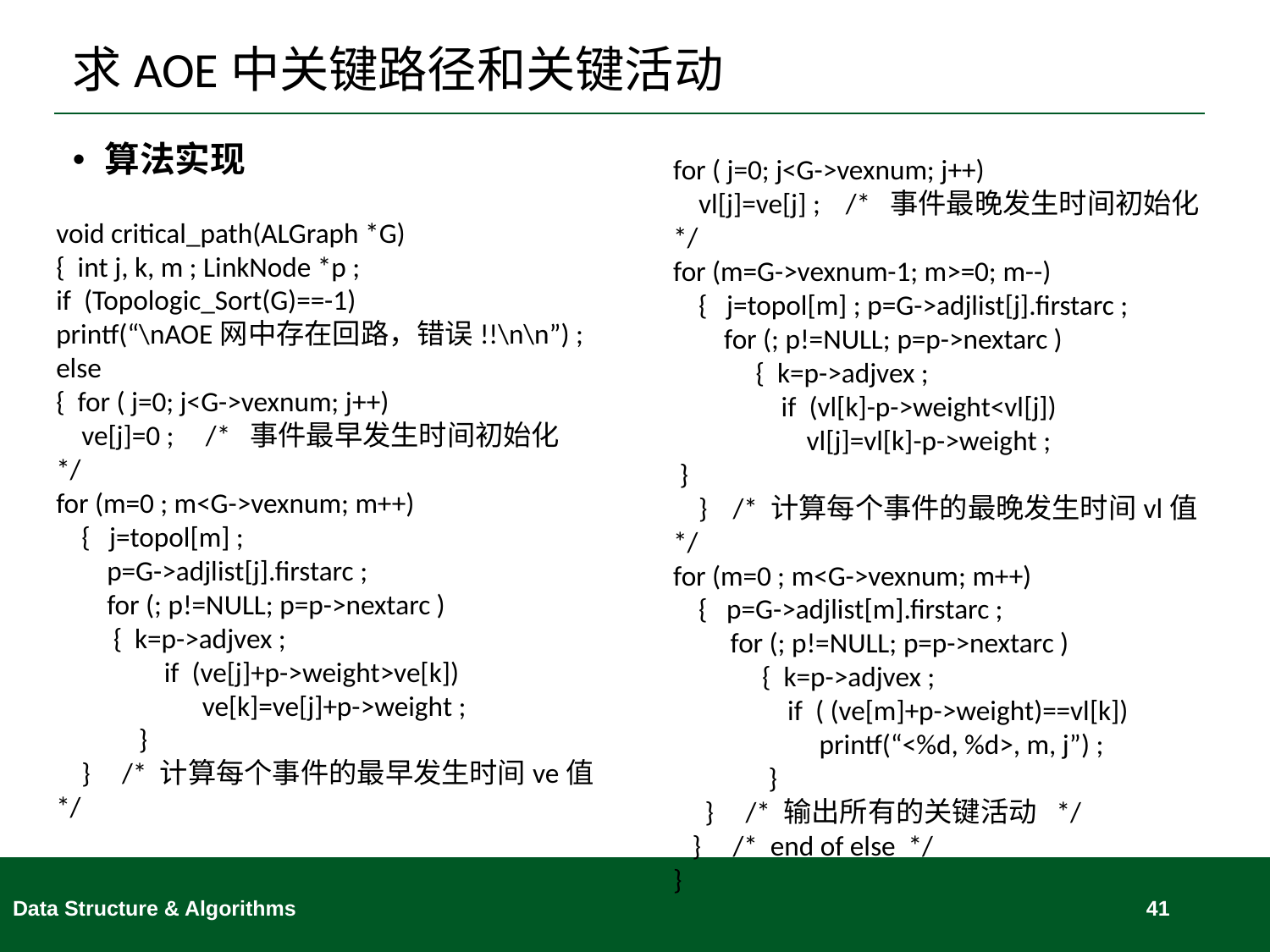

# 求AOE中关键路径和关键活动
算法实现

for ( j=0; j<G->vexnum; j++)
    vl[j]=ve[j] ;    /*  事件最晚发生时间初始化  */
for (m=G->vexnum-1; m>=0; m--)
    {   j=topol[m] ; p=G->adjlist[j].firstarc ;
        for (; p!=NULL; p=p->nextarc )
             {  k=p->adjvex ;
                 if  (vl[k]-p->weight<vl[j])
                     vl[j]=vl[k]-p->weight ;
 }
    }    /* 计算每个事件的最晚发生时间vl值  */
for (m=0 ; m<G->vexnum; m++)
    {   p=G->adjlist[m].firstarc ;
         for (; p!=NULL; p=p->nextarc )
              {  k=p->adjvex ;
                  if  ( (ve[m]+p->weight)==vl[k])
                       printf(“<%d, %d>, m, j”) ;
               }
     }     /* 输出所有的关键活动  */
   }     /*  end of else  */
}
void critical_path(ALGraph *G)
{  int j, k, m ; LinkNode *p ;
if  (Topologic_Sort(G)==-1)
printf(“\nAOE网中存在回路，错误!!\n\n”) ;
else
{  for ( j=0; j<G->vexnum; j++)
    ve[j]=0 ;     /*  事件最早发生时间初始化  */
for (m=0 ; m<G->vexnum; m++)
    {   j=topol[m] ;
        p=G->adjlist[j].firstarc ;
        for (; p!=NULL; p=p->nextarc )
         {  k=p->adjvex ;
                 if  (ve[j]+p->weight>ve[k])
                       ve[k]=ve[j]+p->weight ;
             }
    }     /* 计算每个事件的最早发生时间ve值  */
Data Structure & Algorithms
41